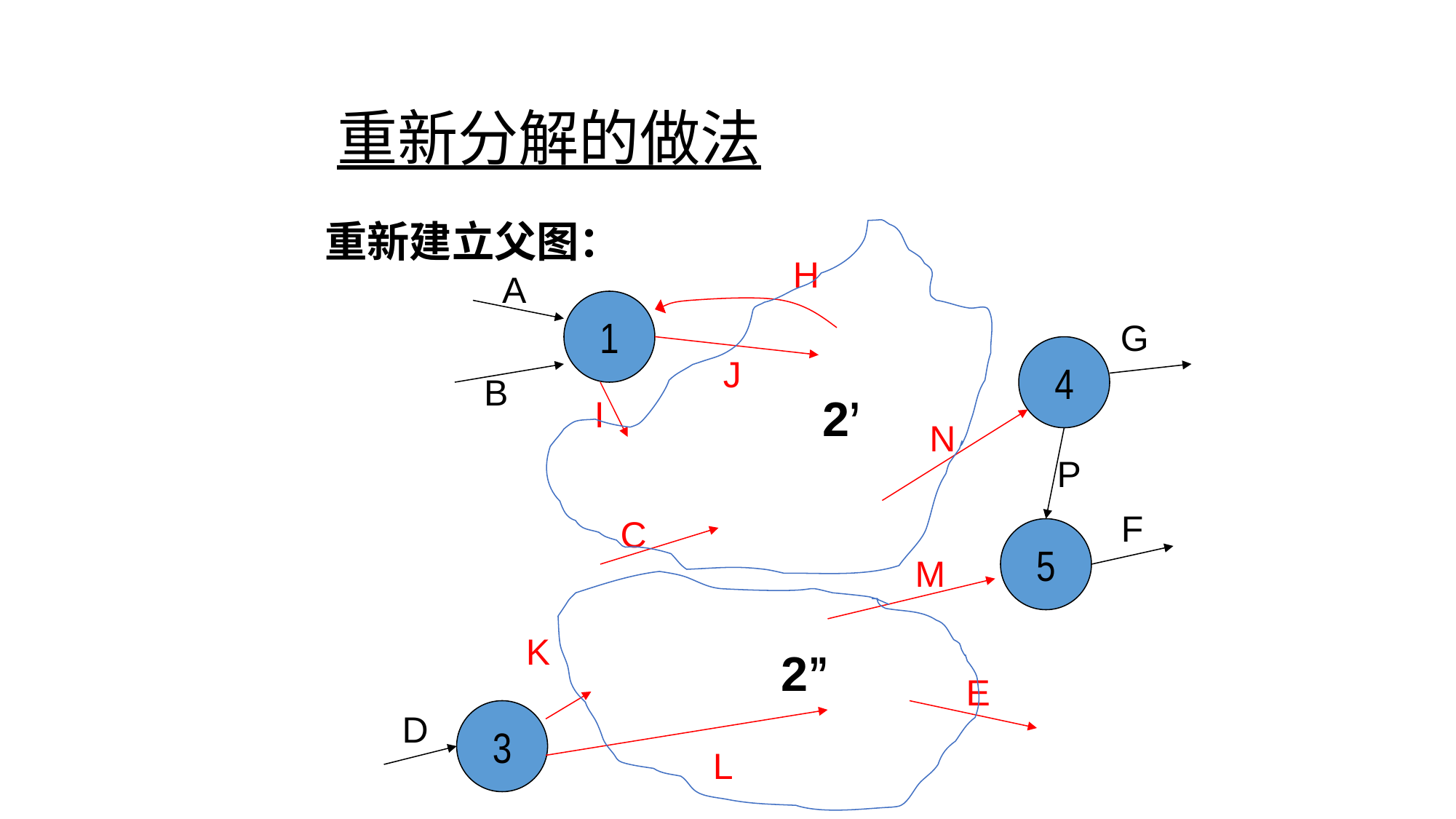

# 重新分解的做法
重新建立父图：

H
A
1

G

4
J

B

2’
I

N

P
F
C
5

M

K
2”
E

3

D

L